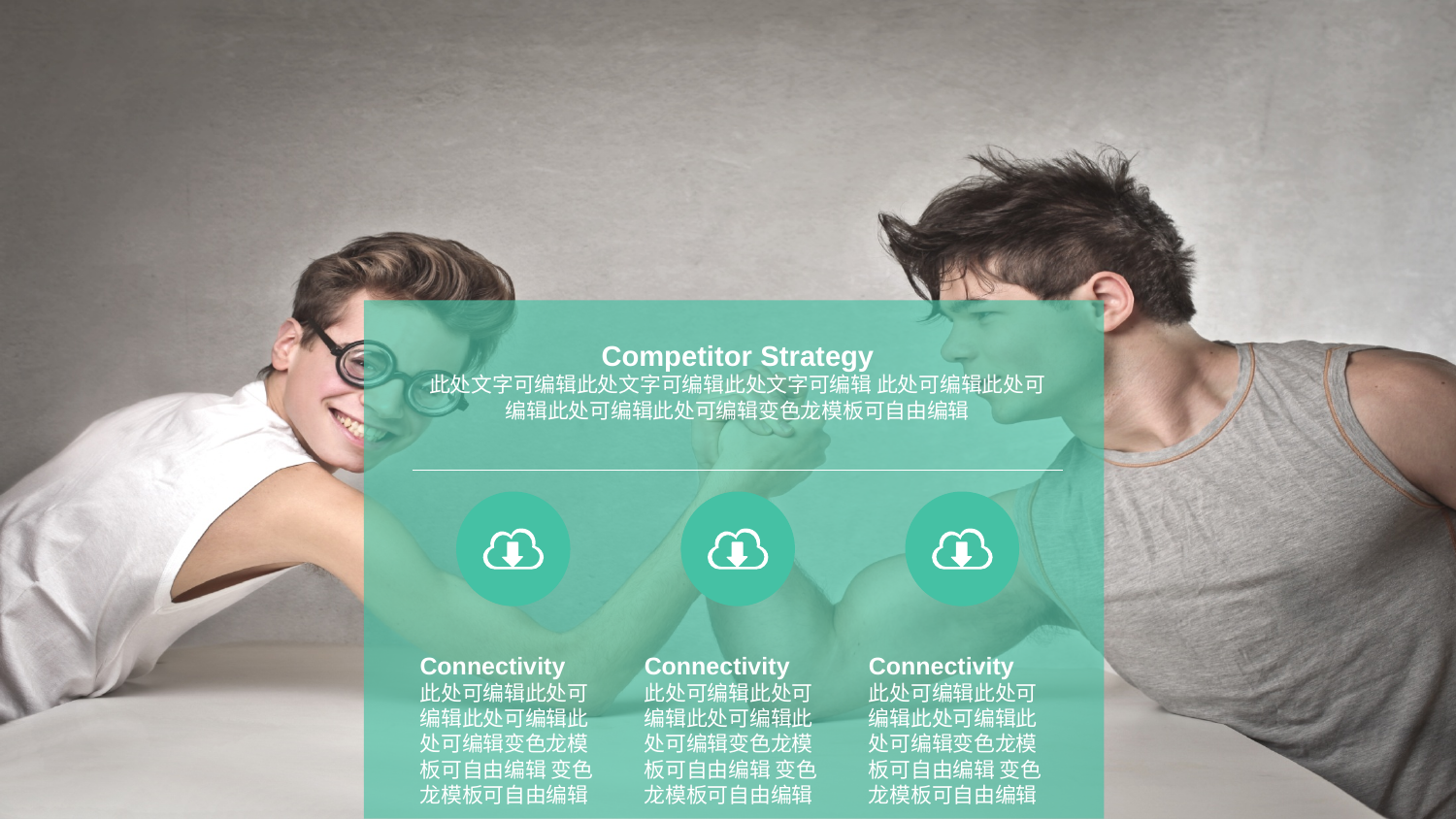

Competitor Strategy
此处文字可编辑此处文字可编辑此处文字可编辑 此处可编辑此处可编辑此处可编辑此处可编辑变色龙模板可自由编辑

Connectivity
此处可编辑此处可编辑此处可编辑此处可编辑变色龙模板可自由编辑 变色龙模板可自由编辑
Connectivity
此处可编辑此处可编辑此处可编辑此处可编辑变色龙模板可自由编辑 变色龙模板可自由编辑
Connectivity
此处可编辑此处可编辑此处可编辑此处可编辑变色龙模板可自由编辑 变色龙模板可自由编辑